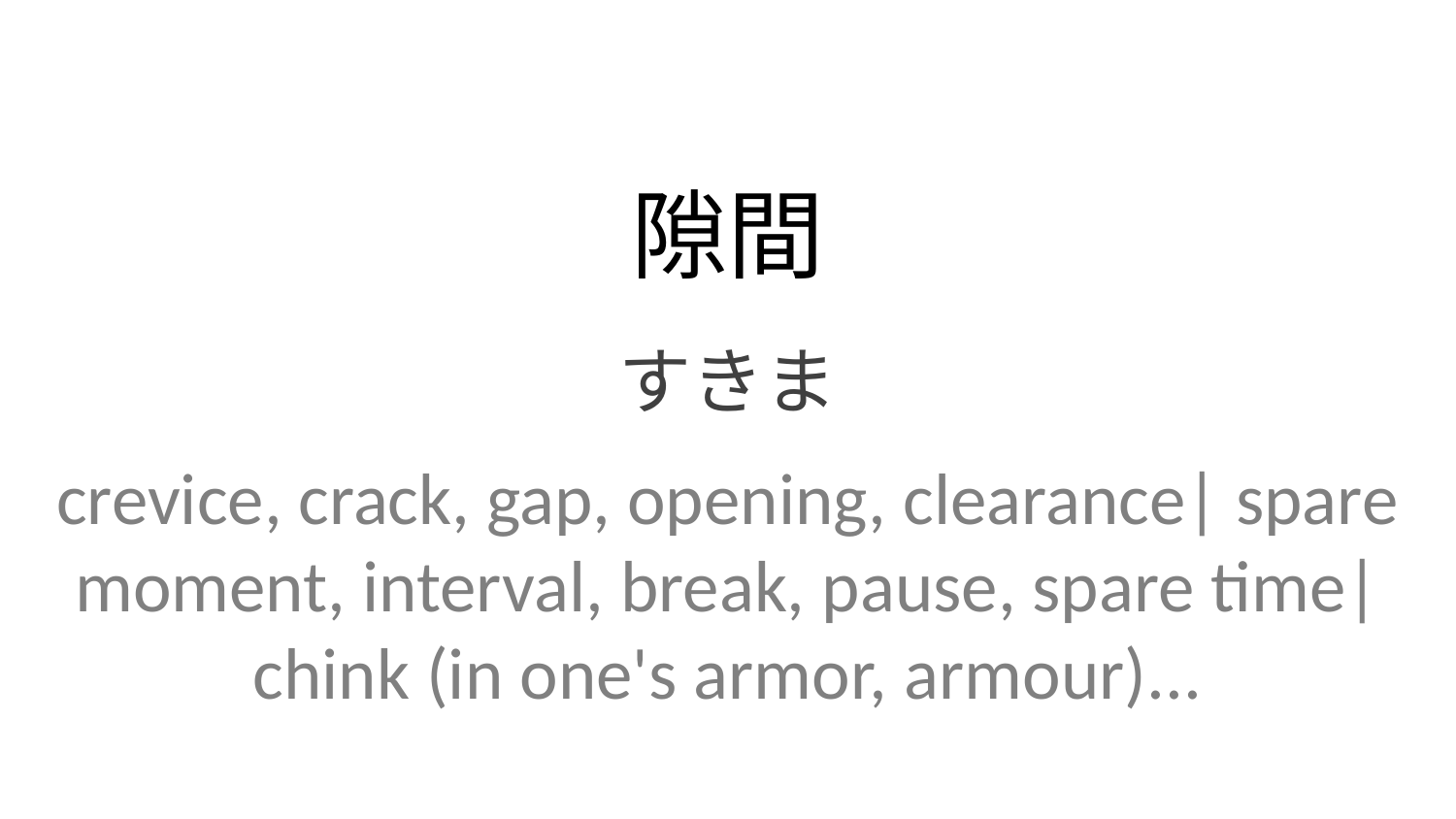

隙間

すきま
crevice, crack, gap, opening, clearance| spare moment, interval, break, pause, spare time| chink (in one's armor, armour)...